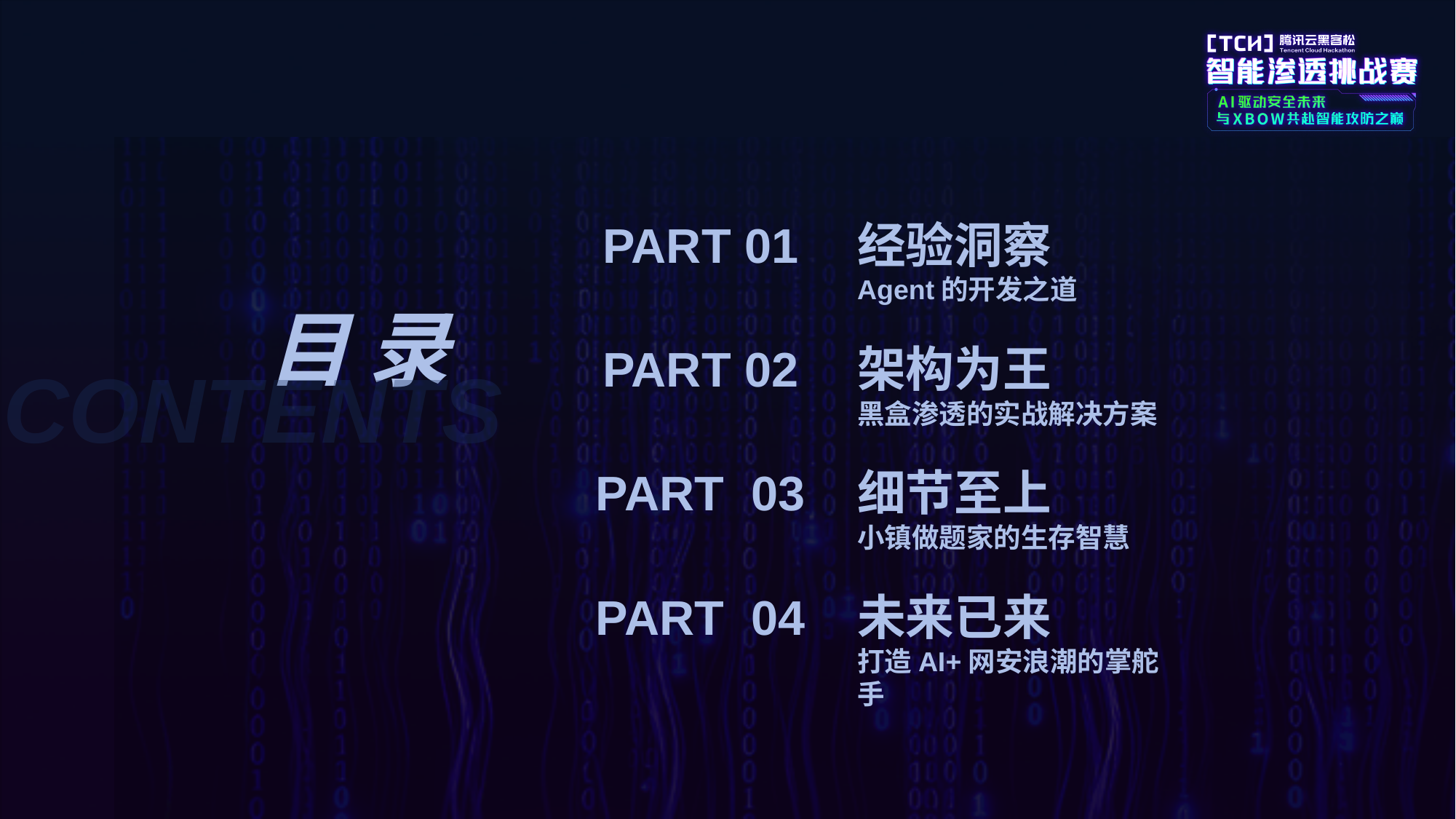

PART 01
经验洞察
Agent的开发之道
目 录
PART 02
架构为王
黑盒渗透的实战解决方案
CONTENTS
PART  03
细节至上
小镇做题家的生存智慧
PART  04
未来已来
打造AI+网安浪潮的掌舵手